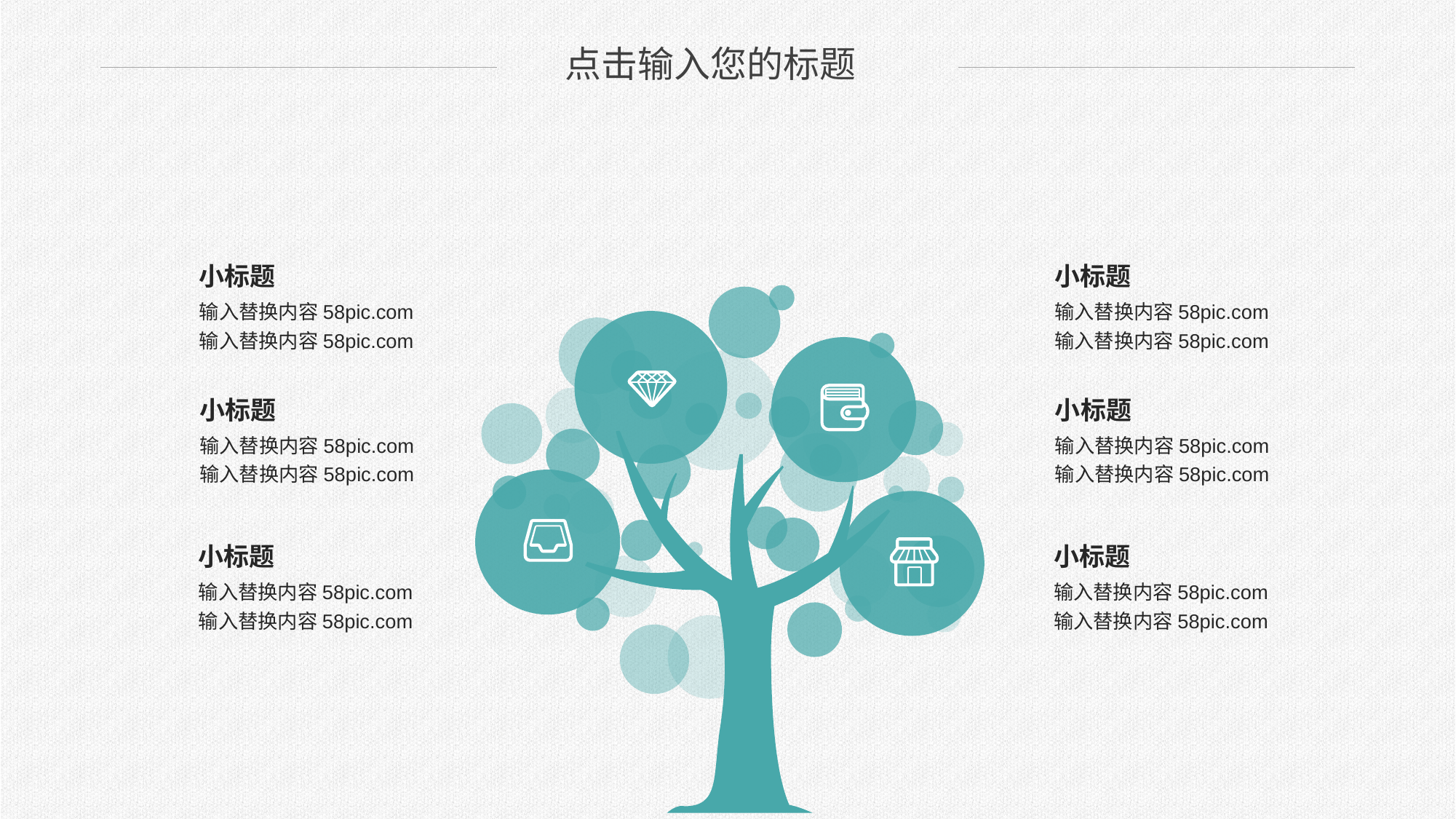

点击输入您的标题
小标题
输入替换内容58pic.com输入替换内容58pic.com
小标题
输入替换内容58pic.com输入替换内容58pic.com

小标题
输入替换内容58pic.com输入替换内容58pic.com
小标题
输入替换内容58pic.com输入替换内容58pic.com
小标题
输入替换内容58pic.com输入替换内容58pic.com
小标题
输入替换内容58pic.com输入替换内容58pic.com